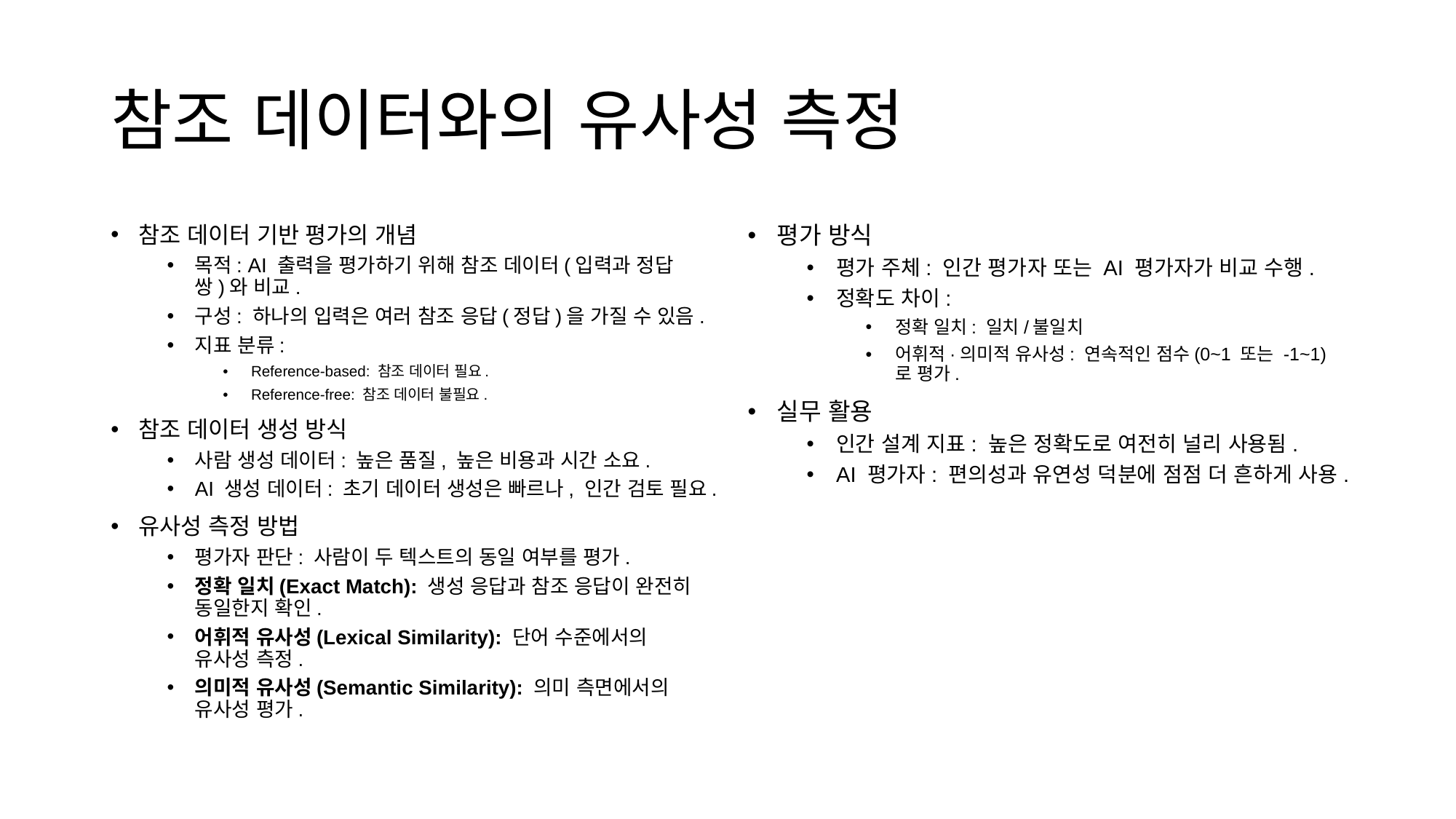

# 참조 데이터와의 유사성 측정
참조 데이터 기반 평가의 개념
목적: AI 출력을 평가하기 위해 참조 데이터(입력과 정답 쌍)와 비교.
구성: 하나의 입력은 여러 참조 응답(정답)을 가질 수 있음.
지표 분류:
Reference-based: 참조 데이터 필요.
Reference-free: 참조 데이터 불필요.
참조 데이터 생성 방식
사람 생성 데이터: 높은 품질, 높은 비용과 시간 소요.
AI 생성 데이터: 초기 데이터 생성은 빠르나, 인간 검토 필요.
유사성 측정 방법
평가자 판단: 사람이 두 텍스트의 동일 여부를 평가.
정확 일치(Exact Match): 생성 응답과 참조 응답이 완전히 동일한지 확인.
어휘적 유사성(Lexical Similarity): 단어 수준에서의 유사성 측정.
의미적 유사성(Semantic Similarity): 의미 측면에서의 유사성 평가.
평가 방식
평가 주체: 인간 평가자 또는 AI 평가자가 비교 수행.
정확도 차이:
정확 일치: 일치/불일치
어휘적·의미적 유사성: 연속적인 점수(0~1 또는 -1~1)로 평가.
실무 활용
인간 설계 지표: 높은 정확도로 여전히 널리 사용됨.
AI 평가자: 편의성과 유연성 덕분에 점점 더 흔하게 사용.